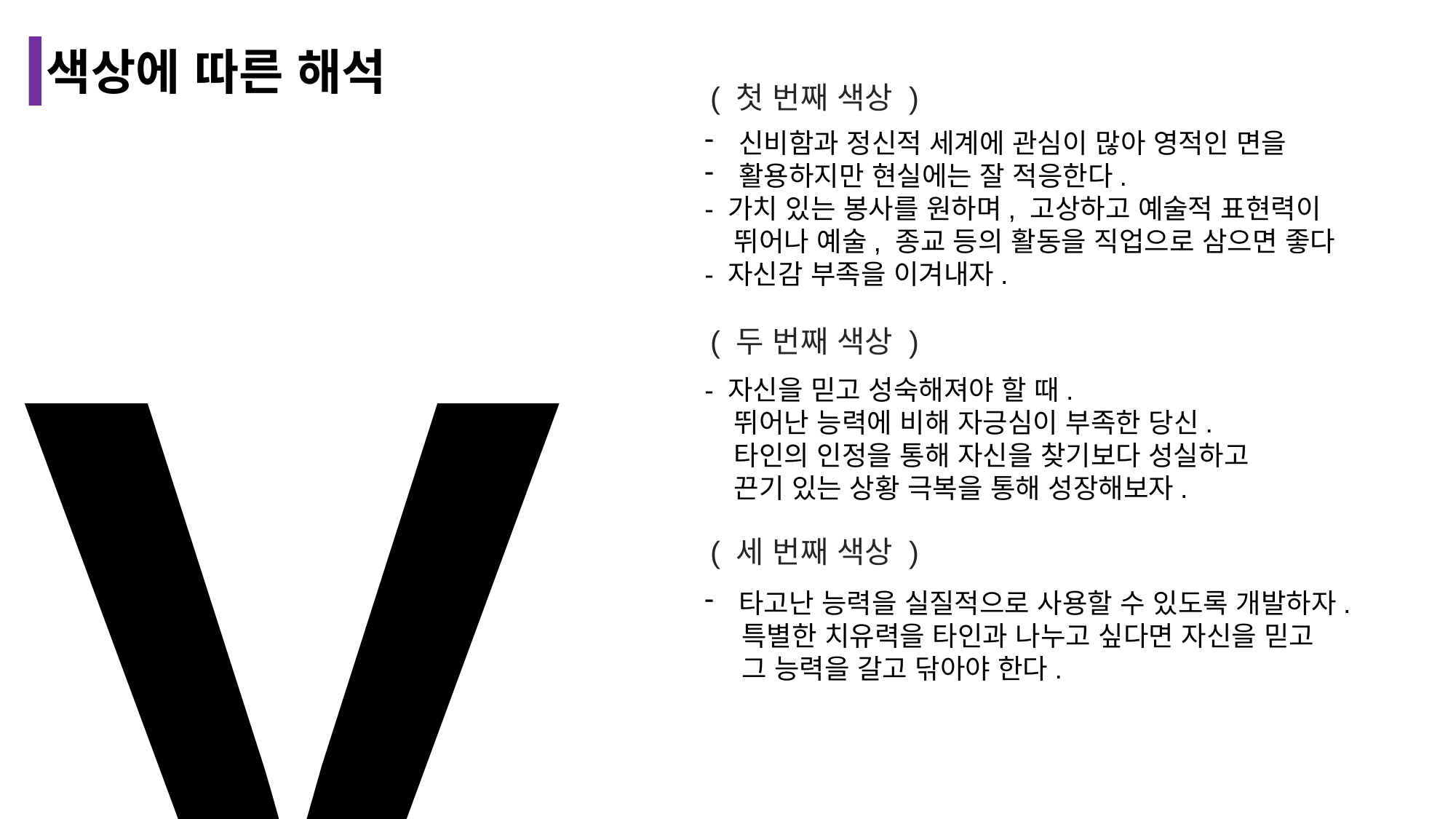

색상에 따른 해석

( 첫 번째 색상 )

신비함과 정신적 세계에 관심이 많아 영적인 면을
활용하지만 현실에는 잘 적응한다.
- 가치 있는 봉사를 원하며, 고상하고 예술적 표현력이
   뛰어나 예술, 종교 등의 활동을 직업으로 삼으면 좋다
- 자신감 부족을 이겨내자.

V
( 두 번째 색상 )

- 자신을 믿고 성숙해져야 할 때.
   뛰어난 능력에 비해 자긍심이 부족한 당신.
   타인의 인정을 통해 자신을 찾기보다 성실하고
   끈기 있는 상황 극복을 통해 성장해보자.

( 세 번째 색상 )

타고난 능력을 실질적으로 사용할 수 있도록 개발하자.
    특별한 치유력을 타인과 나누고 싶다면 자신을 믿고
    그 능력을 갈고 닦아야 한다.